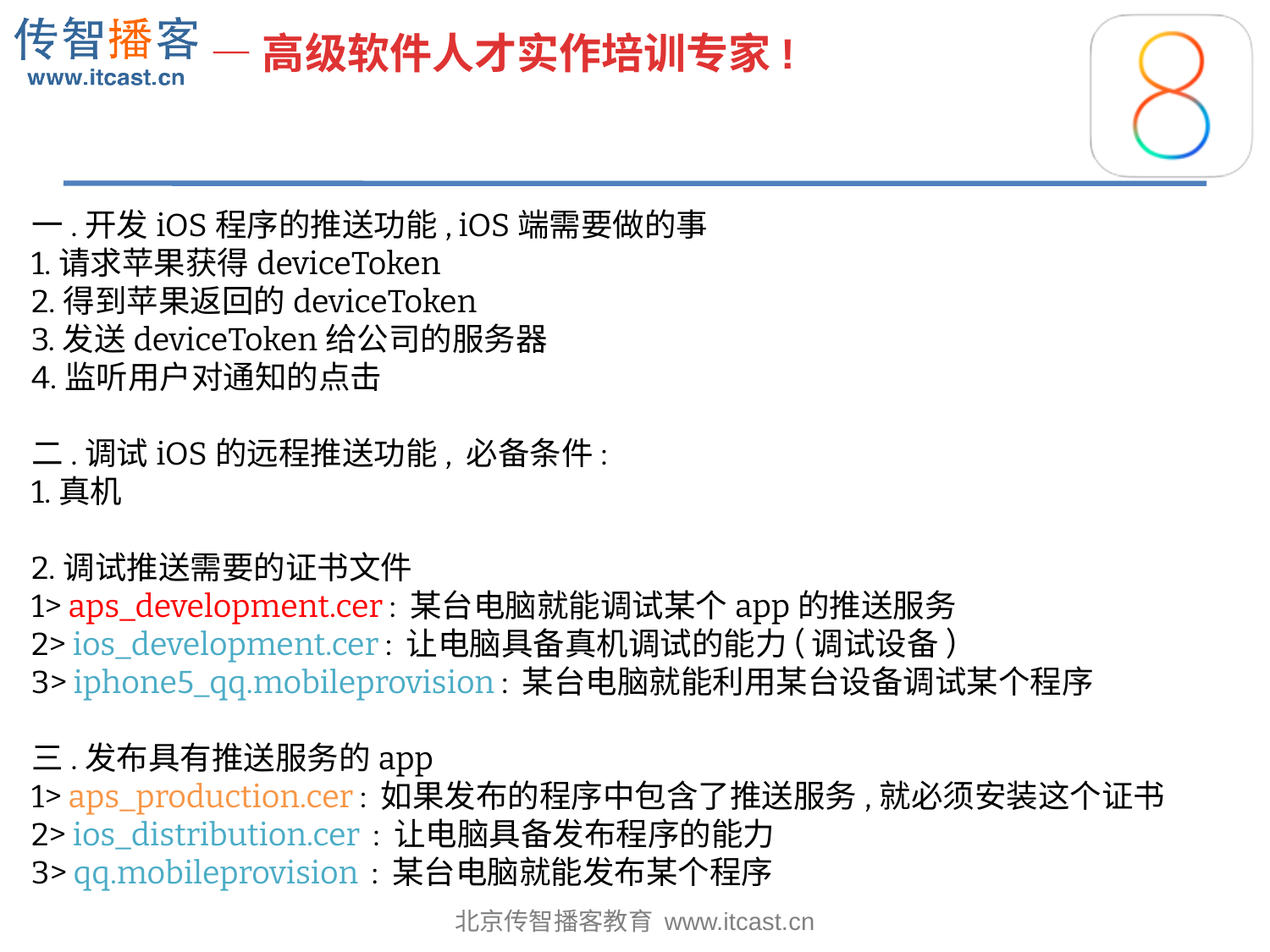

一.开发iOS程序的推送功能, iOS端需要做的事
1.请求苹果获得deviceToken
2.得到苹果返回的deviceToken
3.发送deviceToken给公司的服务器
4.监听用户对通知的点击

二.调试iOS的远程推送功能, 必备条件:
1.真机

2.调试推送需要的证书文件
1> aps_development.cer : 某台电脑就能调试某个app的推送服务
2> ios_development.cer : 让电脑具备真机调试的能力(调试设备)
3> iphone5_qq.mobileprovision : 某台电脑就能利用某台设备调试某个程序

三.发布具有推送服务的app
1> aps_production.cer : 如果发布的程序中包含了推送服务,就必须安装这个证书
2> ios_distribution.cer  : 让电脑具备发布程序的能力
3> qq.mobileprovision  : 某台电脑就能发布某个程序